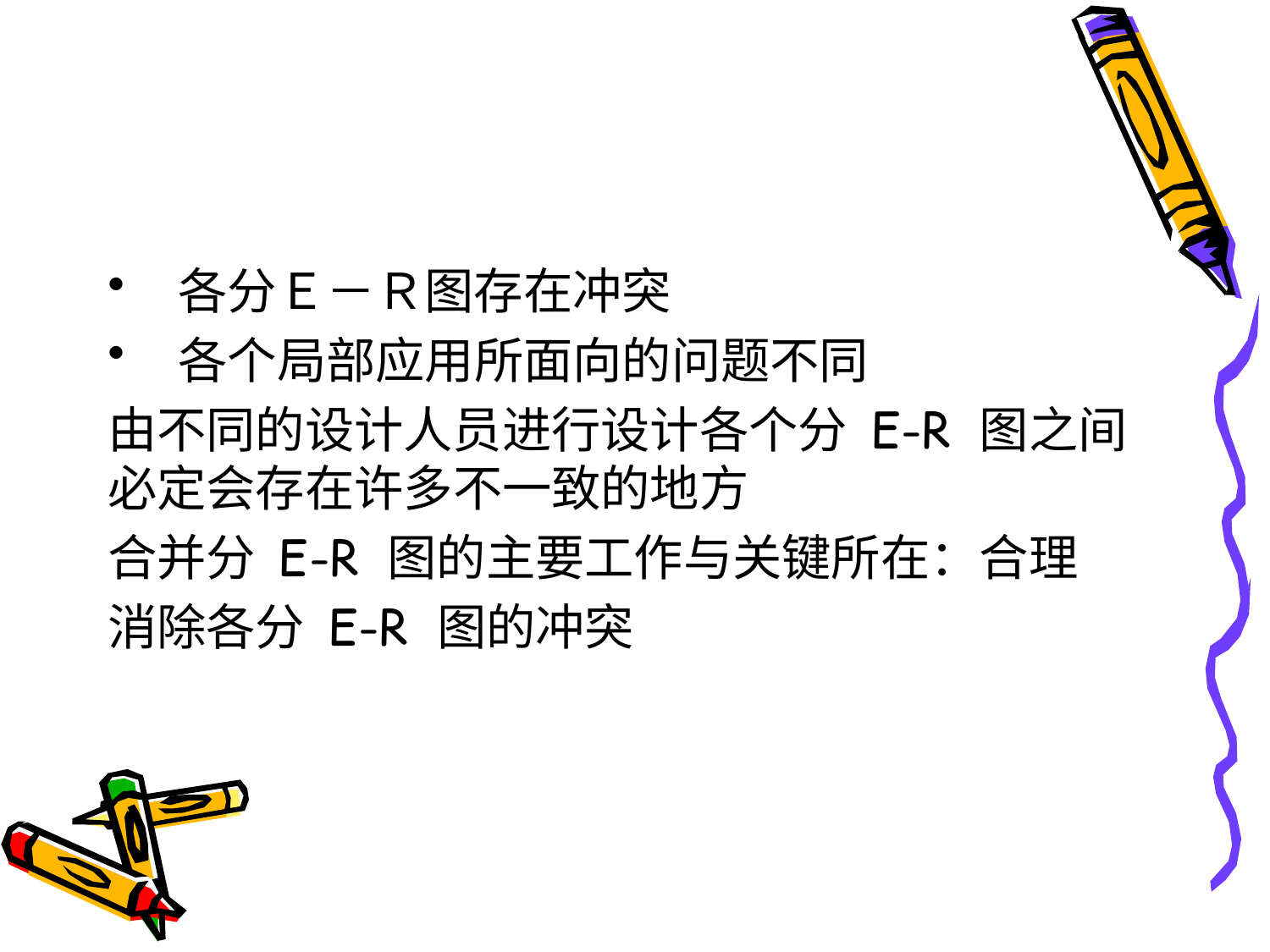

#
 各分Ｅ－Ｒ图存在冲突
 各个局部应用所面向的问题不同
由不同的设计人员进行设计各个分 E-R 图之间必定会存在许多不一致的地方
合并分 E-R 图的主要工作与关键所在：合理
消除各分 E-R 图的冲突